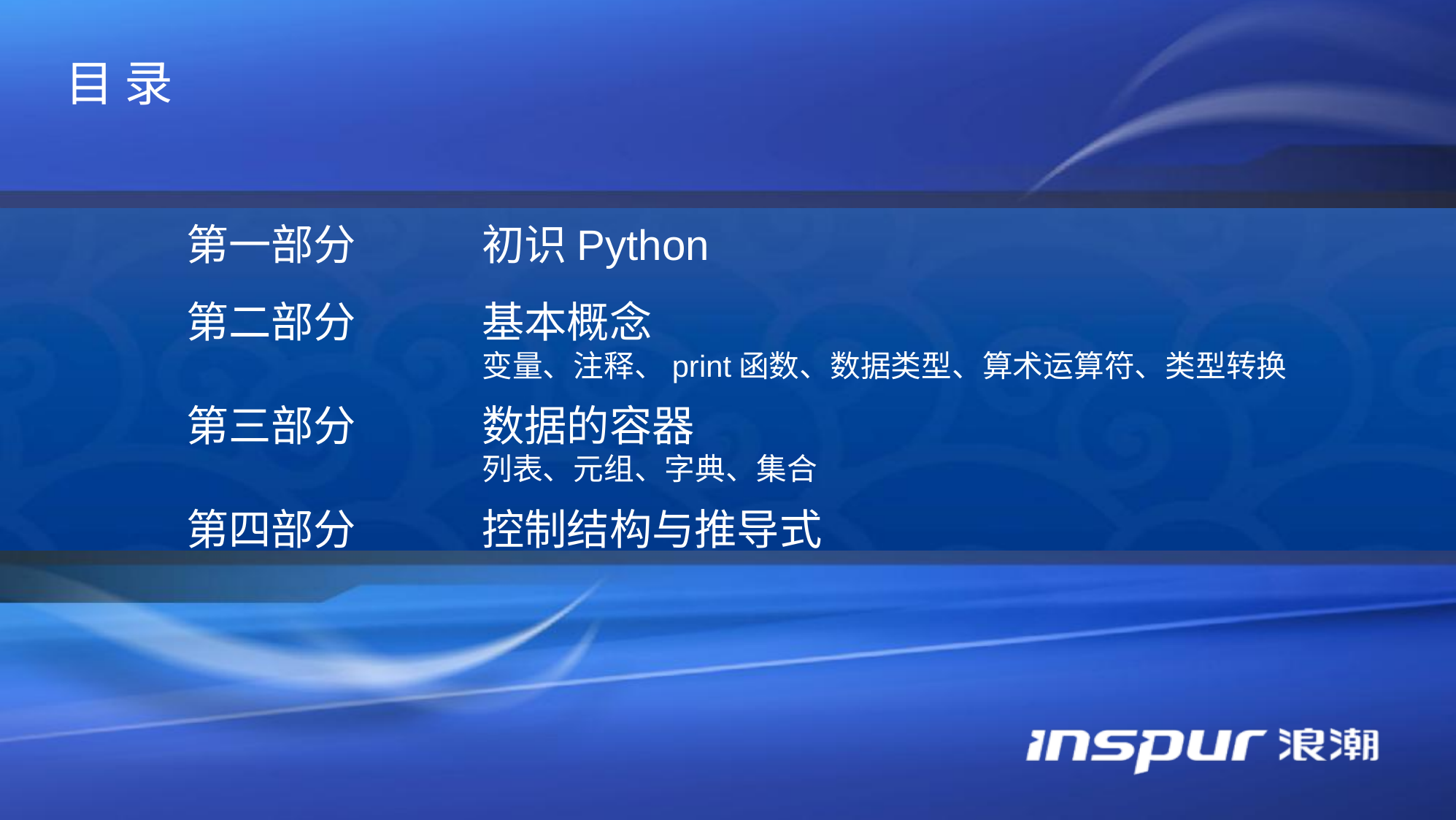

目 录
第一部分
初识Python
第二部分
基本概念
变量、注释、print函数、数据类型、算术运算符、类型转换
第三部分
数据的容器
列表、元组、字典、集合
第四部分
控制结构与推导式